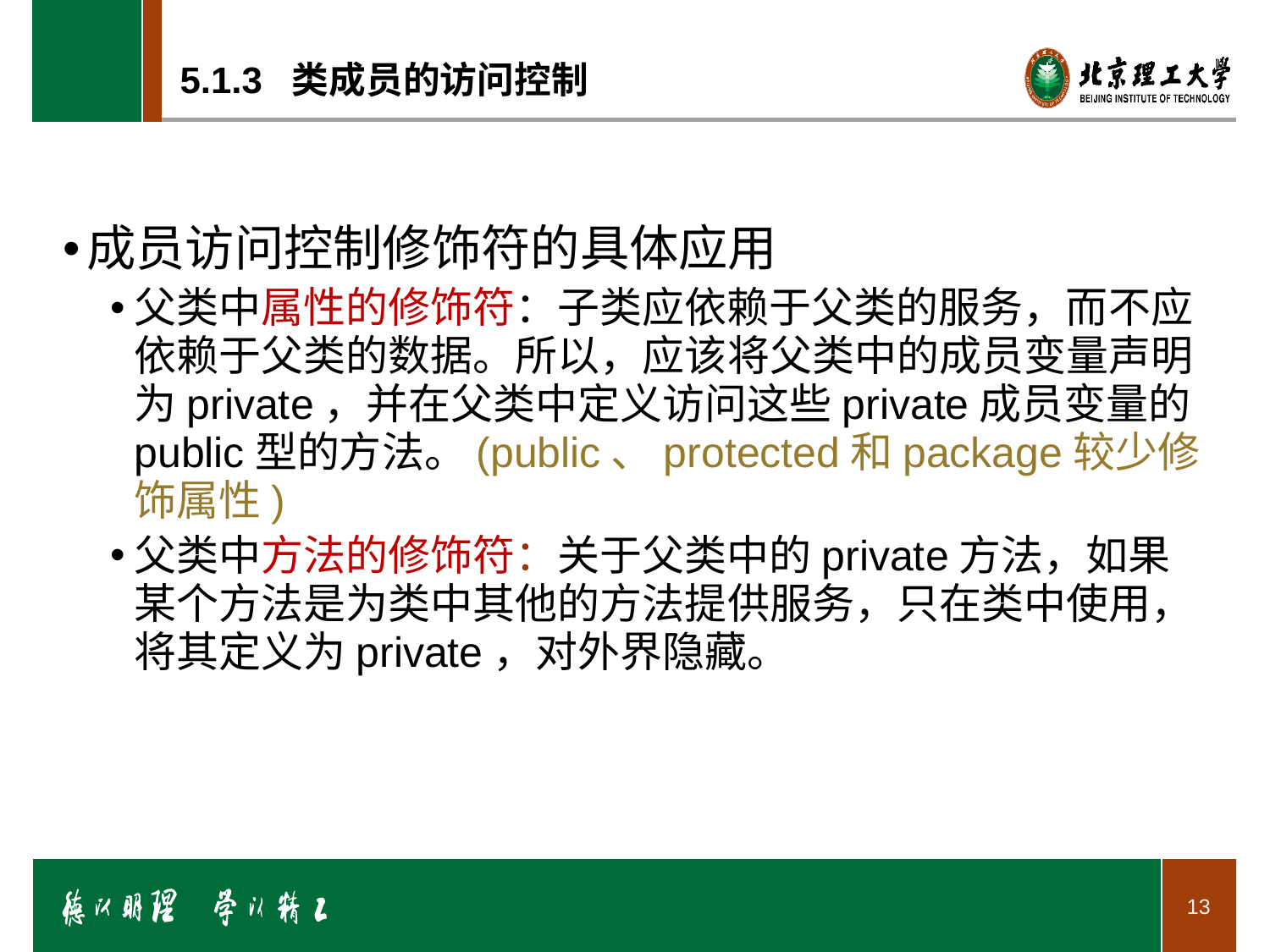

# 5.1.3  类成员的访问控制
成员访问控制修饰符的具体应用
父类中属性的修饰符：子类应依赖于父类的服务，而不应依赖于父类的数据。所以，应该将父类中的成员变量声明为private，并在父类中定义访问这些private成员变量的public型的方法。(public、protected和package较少修饰属性)
父类中方法的修饰符：关于父类中的private方法，如果某个方法是为类中其他的方法提供服务，只在类中使用，将其定义为private，对外界隐藏。